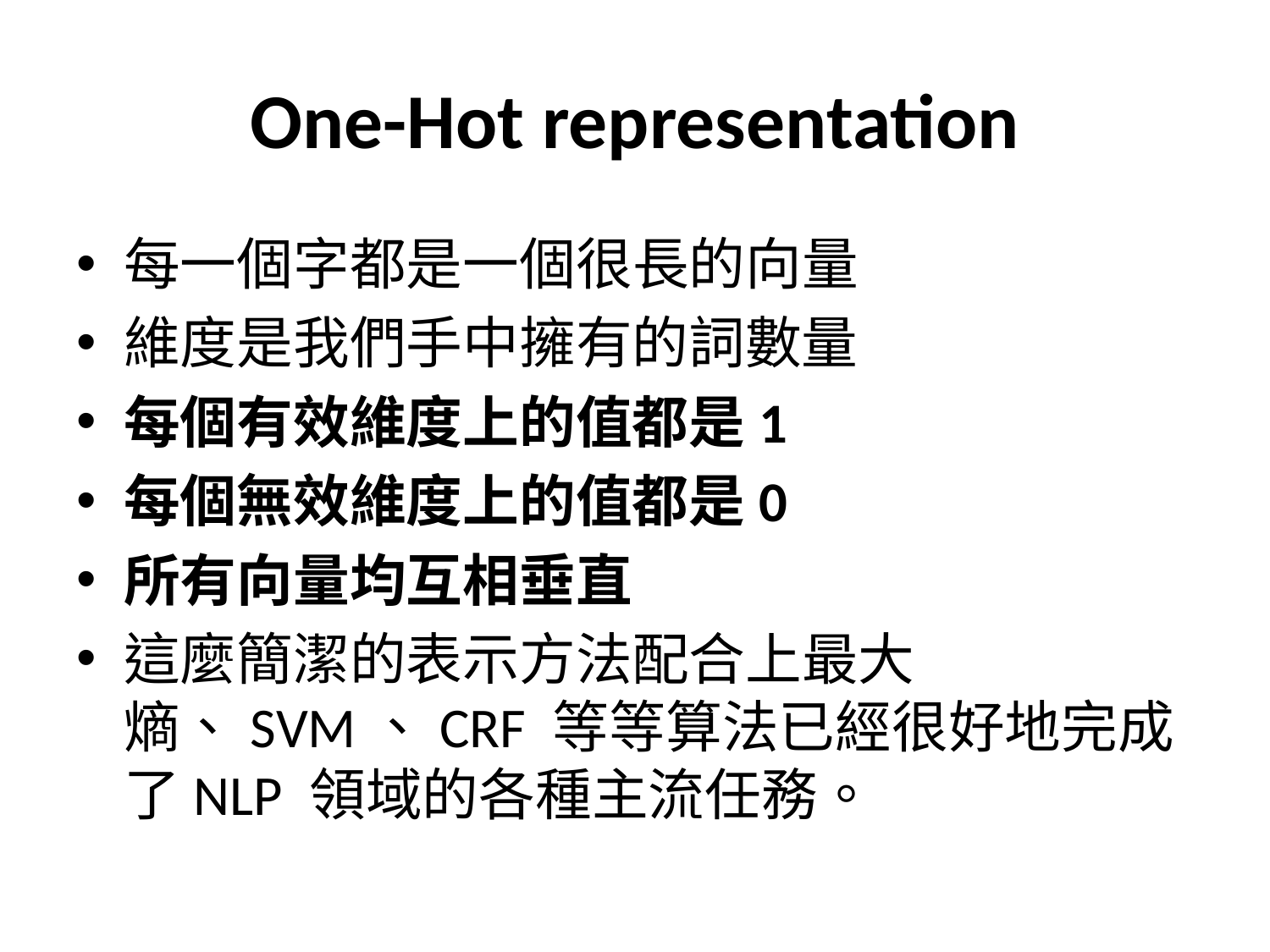

# One-Hot representation
每一個字都是一個很長的向量
維度是我們手中擁有的詞數量
每個有效維度上的值都是1
每個無效維度上的值都是0
所有向量均互相垂直
這麼簡潔的表示方法配合上最大熵、SVM、CRF 等等算法已經很好地完成了NLP 領域的各種主流任務。